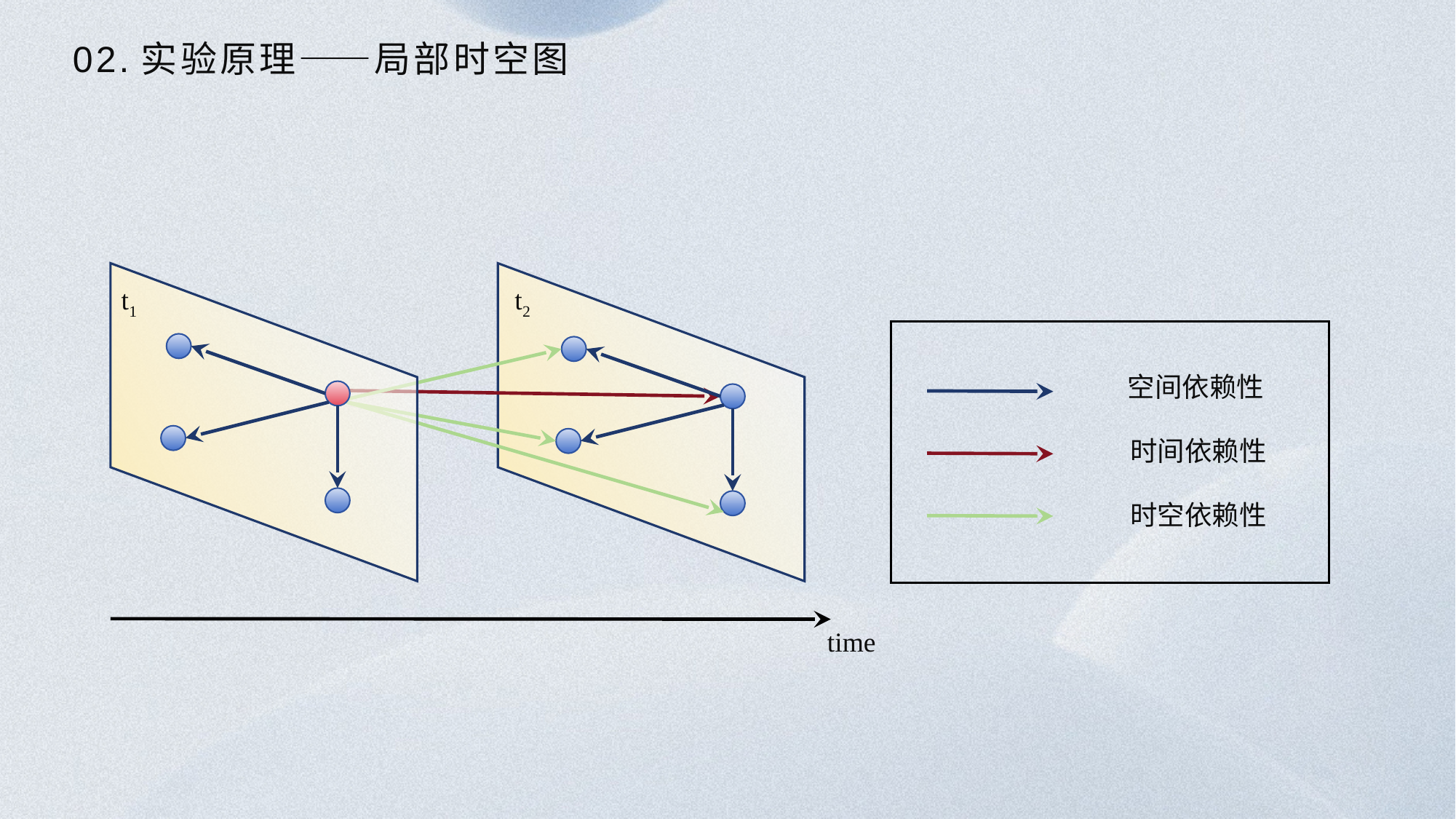

# 02.实验原理——局部时空图

t1
t2

空间依赖性
时间依赖性
时空依赖性
time